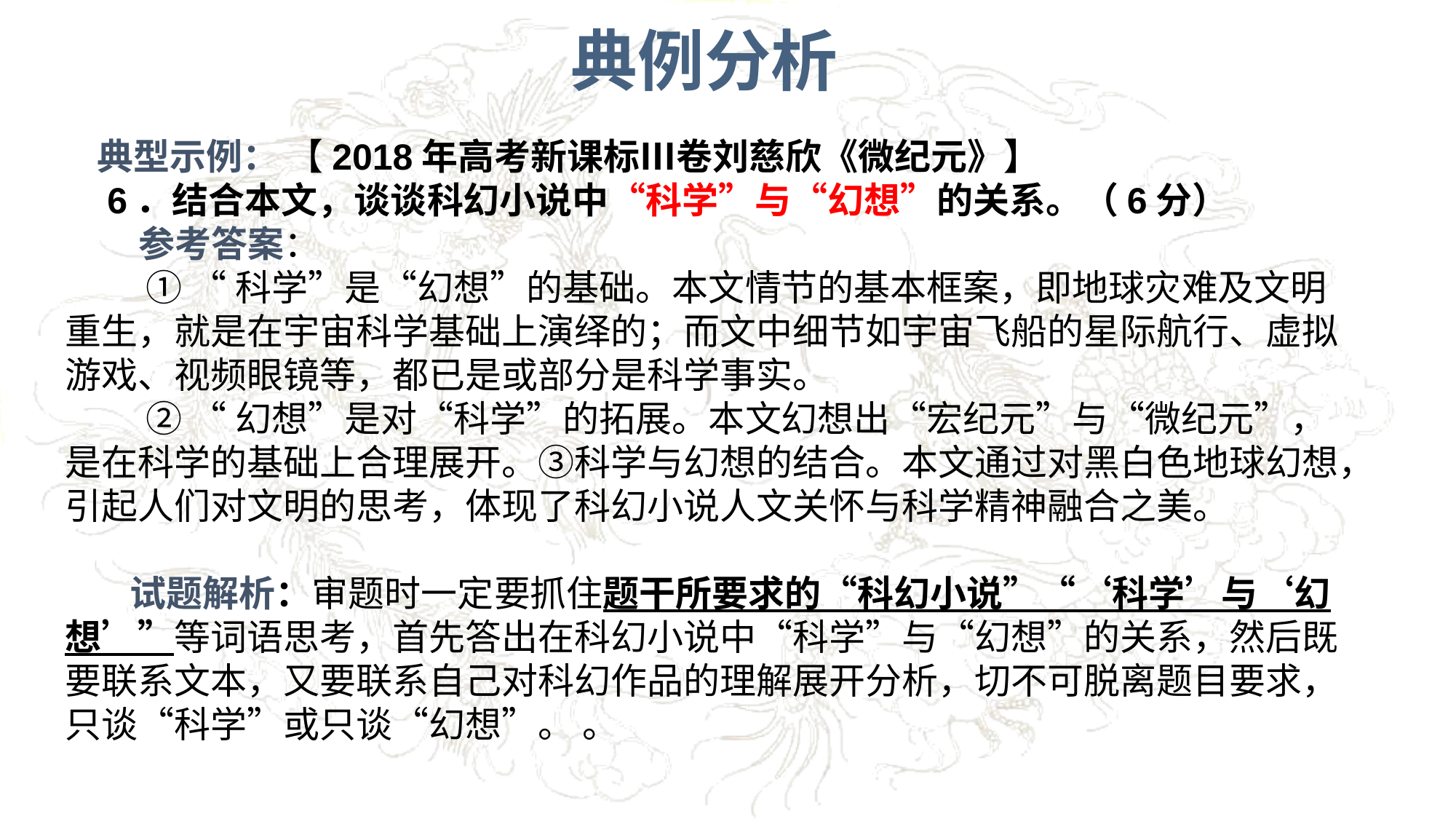

典例分析
典型示例： 【2018年高考新课标Ⅲ卷刘慈欣《微纪元》】
 6．结合本文，谈谈科幻小说中“科学”与“幻想”的关系。（6分）
    参考答案：
      ① “科学”是“幻想”的基础。本文情节的基本框案，即地球灾难及文明重生，就是在宇宙科学基础上演绎的；而文中细节如宇宙飞船的星际航行、虚拟游戏、视频眼镜等，都已是或部分是科学事实。
      ② “幻想”是对“科学”的拓展。本文幻想出“宏纪元”与“微纪元”，是在科学的基础上合理展开。③科学与幻想的结合。本文通过对黑白色地球幻想，引起人们对文明的思考，体现了科幻小说人文关怀与科学精神融合之美。

   试题解析：审题时一定要抓住题干所要求的“科幻小说”“‘科学’与‘幻想’”等词语思考，首先答出在科幻小说中“科学”与“幻想”的关系，然后既要联系文本，又要联系自己对科幻作品的理解展开分析，切不可脱离题目要求，只谈“科学”或只谈“幻想”。 。